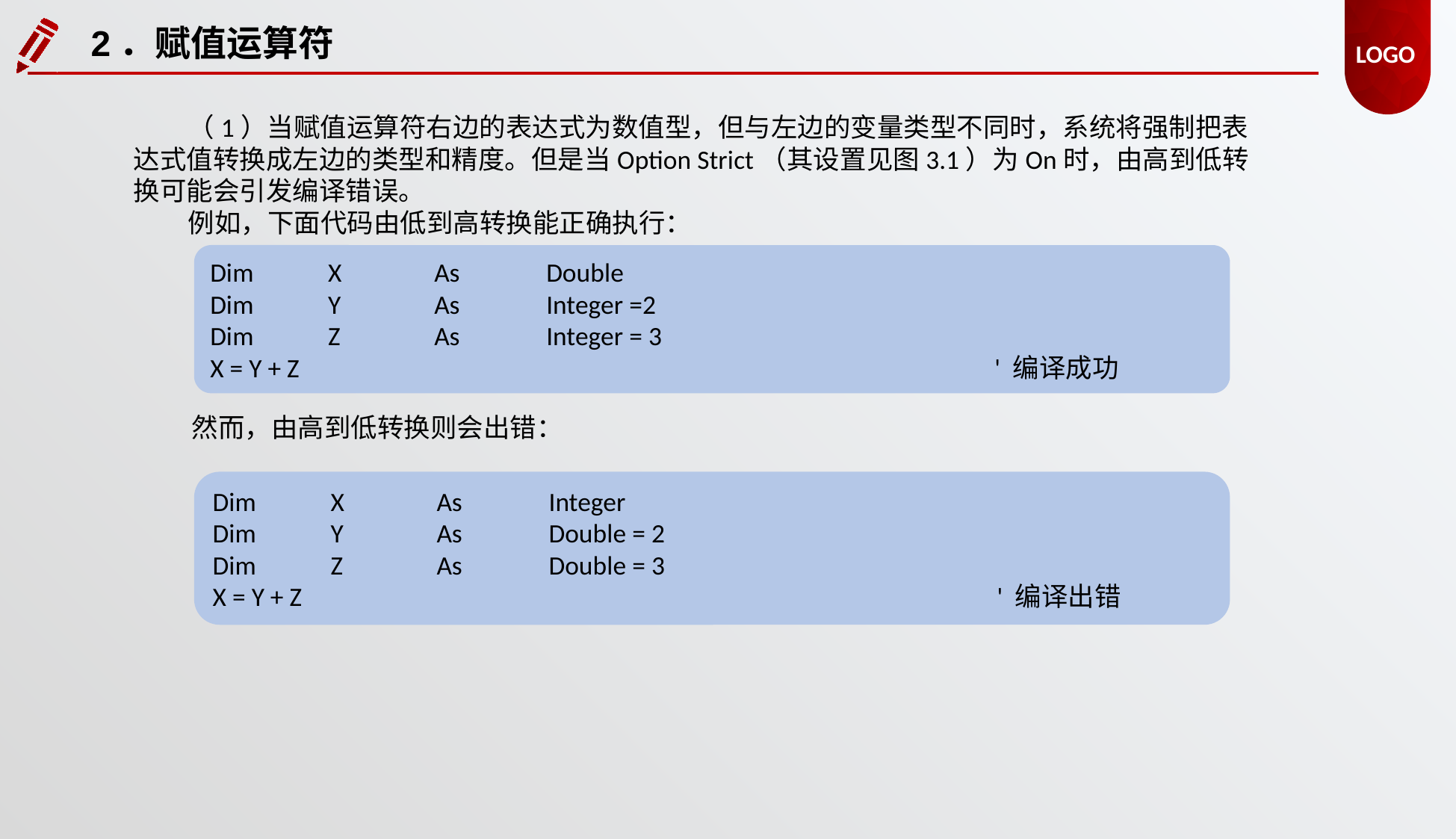

2．赋值运算符
（1）当赋值运算符右边的表达式为数值型，但与左边的变量类型不同时，系统将强制把表达式值转换成左边的类型和精度。但是当Option Strict（其设置见图3.1）为On时，由高到低转换可能会引发编译错误。
例如，下面代码由低到高转换能正确执行：
Dim	 X	As  	Double
Dim	 Y  	As  	Integer =2
Dim	 Z  	As  	Integer = 3
X = Y + Z							' 编译成功
然而，由高到低转换则会出错：
Dim	 X 	As  	Integer
Dim	 Y  	As  	Double = 2
Dim	 Z  	As  	Double = 3
X = Y + Z							' 编译出错